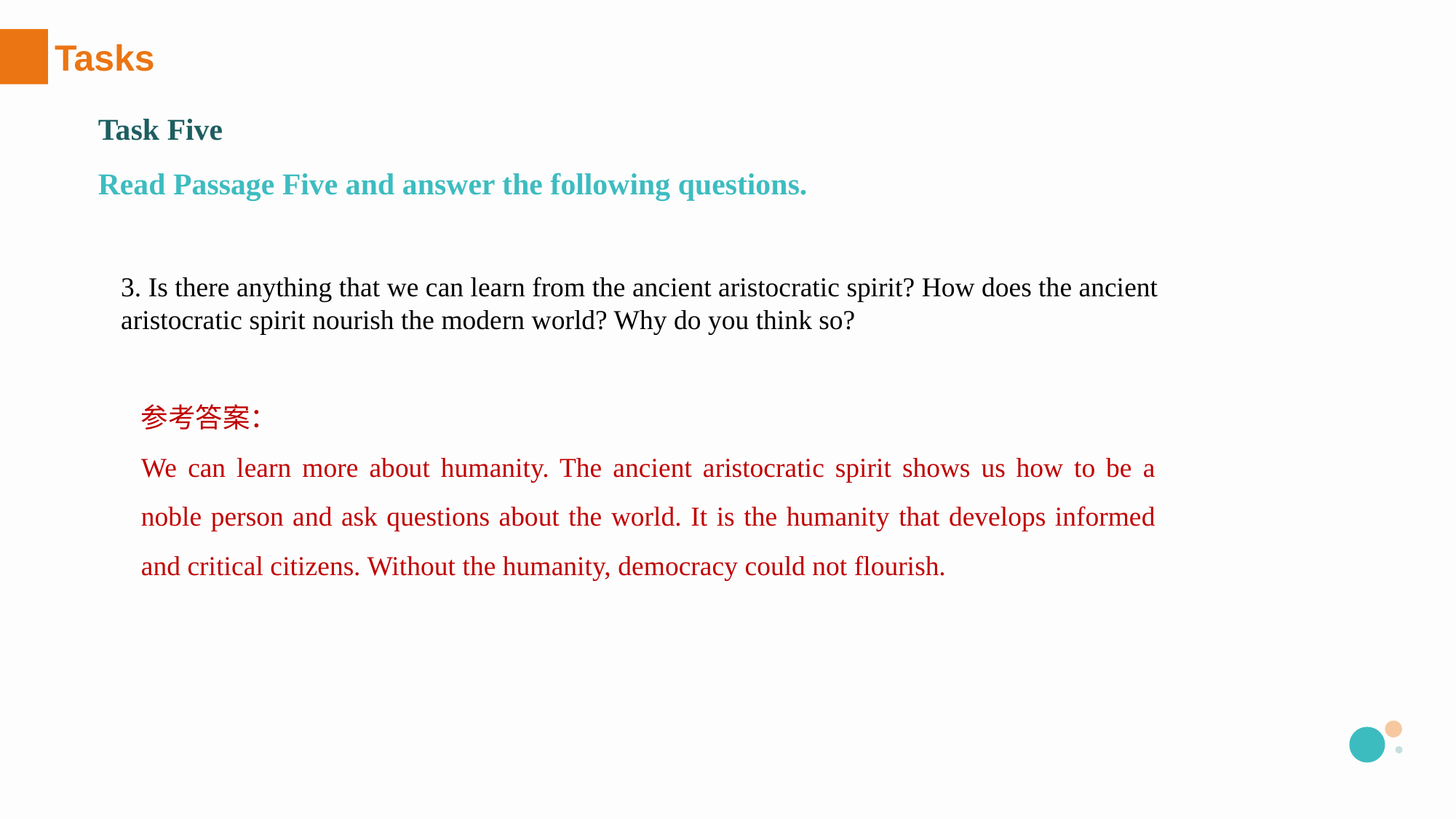

Tasks
Task Five
Read Passage Five and answer the following questions.
3. Is there anything that we can learn from the ancient aristocratic spirit? How does the ancient
aristocratic spirit nourish the modern world? Why do you think so?
参考答案：
We can learn more about humanity. The ancient aristocratic spirit shows us how to be a noble person and ask questions about the world. It is the humanity that develops informed and critical citizens. Without the humanity, democracy could not flourish.